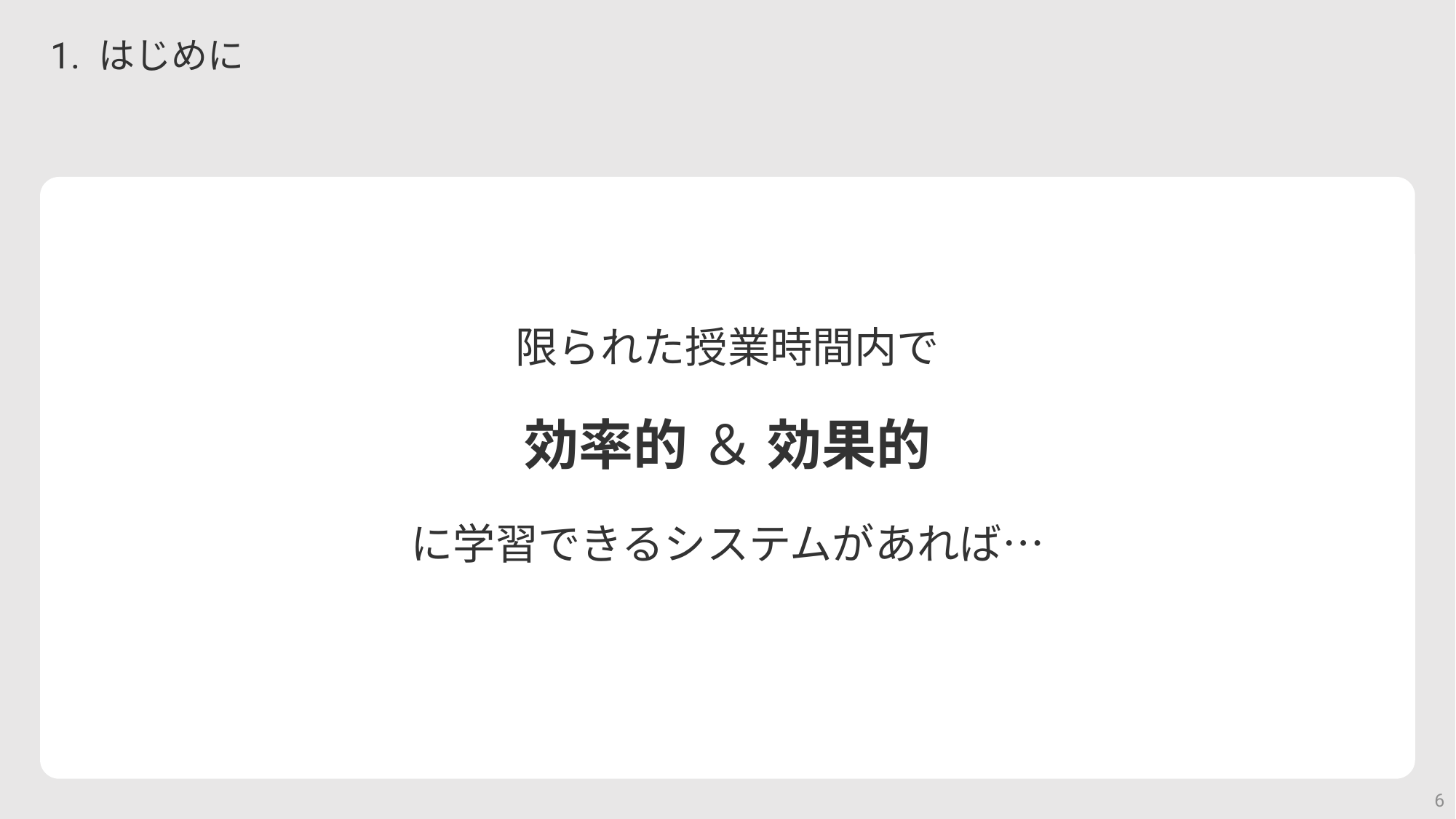

# 1. はじめに

限られた授業時間内で
効率的 ＆ 効果的
に学習できるシステムがあれば…

6